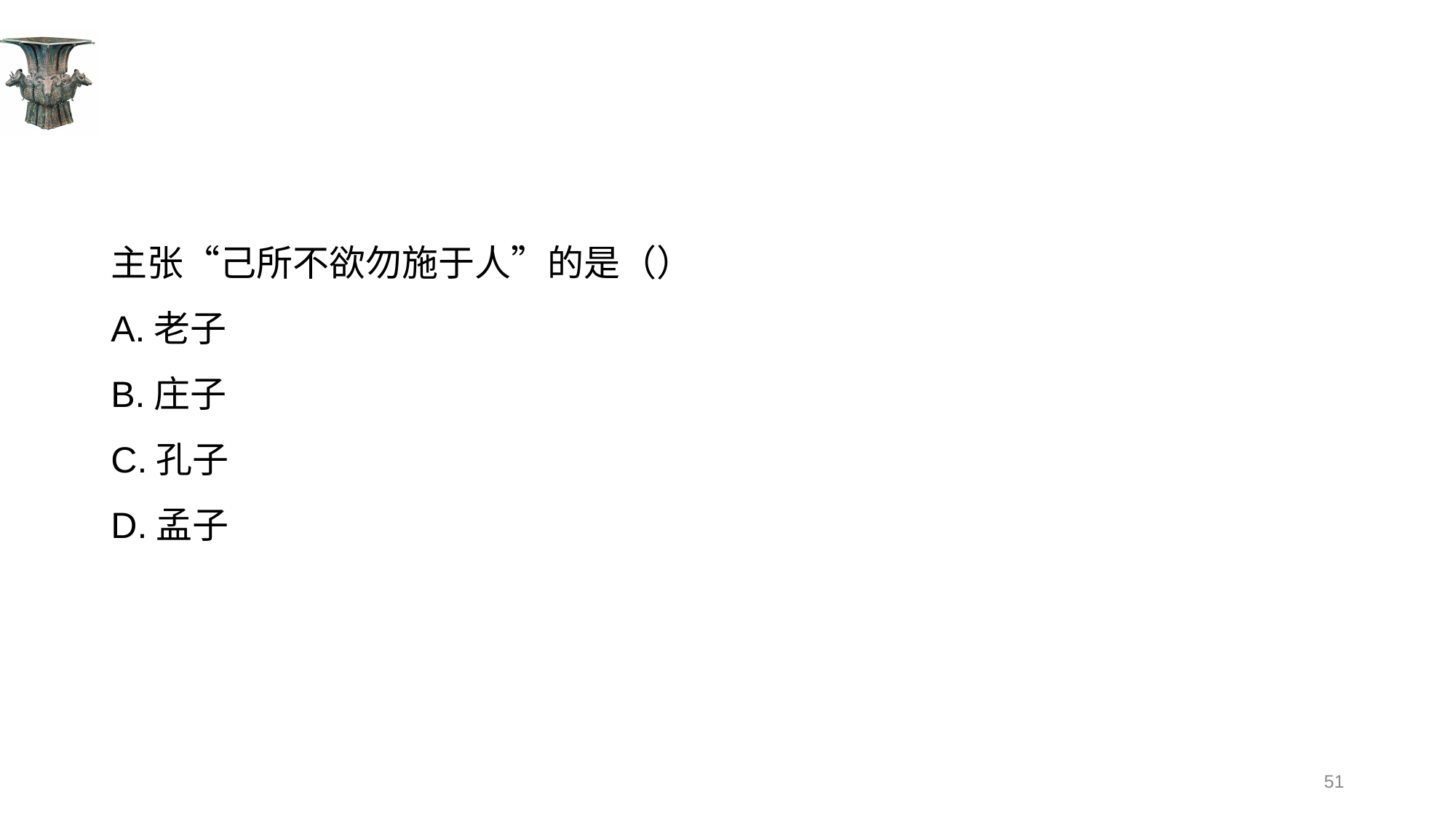

#
主张“己所不欲勿施于人”的是（）
A.老子
B.庄子
C.孔子
D.孟子

51